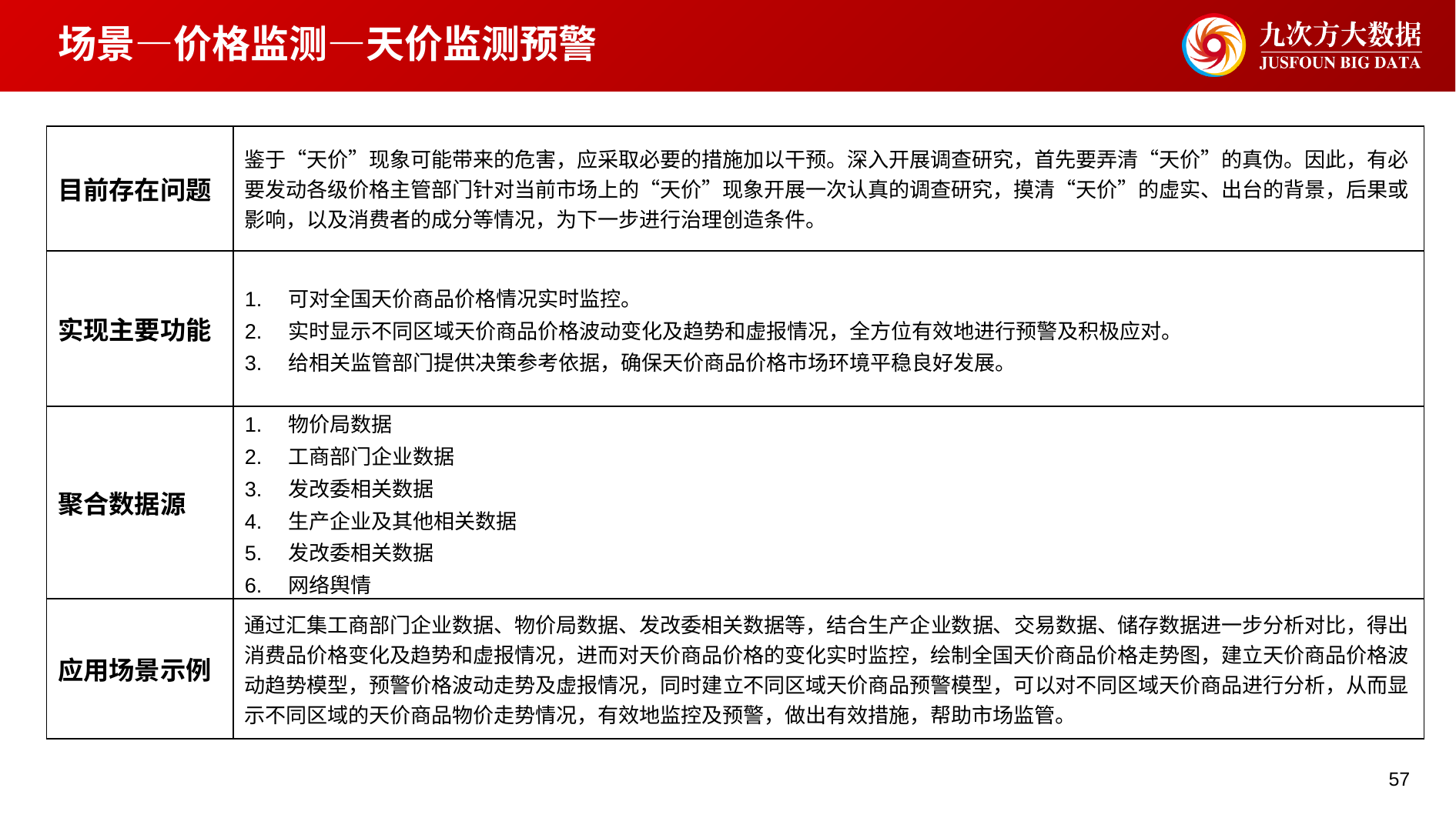

# 场景—价格监测—天价监测预警
| 目前存在问题 | 鉴于“天价”现象可能带来的危害，应采取必要的措施加以干预。深入开展调查研究，首先要弄清“天价”的真伪。因此，有必要发动各级价格主管部门针对当前市场上的“天价”现象开展一次认真的调查研究，摸清“天价”的虚实、出台的背景，后果或影响，以及消费者的成分等情况，为下一步进行治理创造条件。 |
| --- | --- |
| 实现主要功能 | 可对全国天价商品价格情况实时监控。 实时显示不同区域天价商品价格波动变化及趋势和虚报情况，全方位有效地进行预警及积极应对。 给相关监管部门提供决策参考依据，确保天价商品价格市场环境平稳良好发展。 |
| 聚合数据源 | 物价局数据 工商部门企业数据 发改委相关数据 生产企业及其他相关数据 发改委相关数据 网络舆情 |
| 应用场景示例 | 通过汇集工商部门企业数据、物价局数据、发改委相关数据等，结合生产企业数据、交易数据、储存数据进一步分析对比，得出消费品价格变化及趋势和虚报情况，进而对天价商品价格的变化实时监控，绘制全国天价商品价格走势图，建立天价商品价格波动趋势模型，预警价格波动走势及虚报情况，同时建立不同区域天价商品预警模型，可以对不同区域天价商品进行分析，从而显示不同区域的天价商品物价走势情况，有效地监控及预警，做出有效措施，帮助市场监管。 |
57